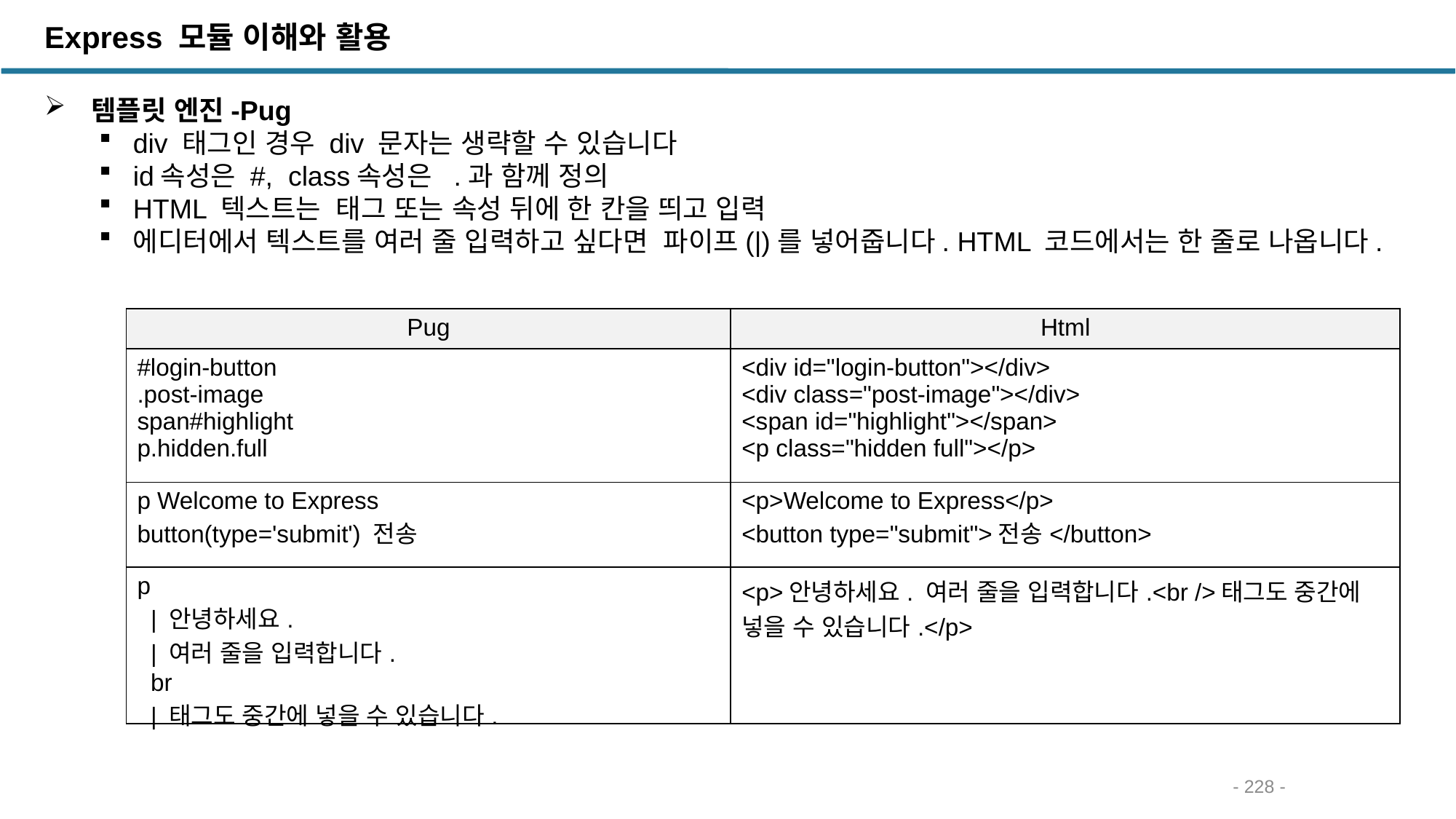

Express 모듈 이해와 활용
 템플릿 엔진-Pug
div 태그인 경우 div 문자는 생략할 수 있습니다
id속성은 #,  class속성은  .과 함께 정의
HTML 텍스트는  태그 또는 속성 뒤에 한 칸을 띄고 입력
에디터에서 텍스트를 여러 줄 입력하고 싶다면  파이프(|)를 넣어줍니다. HTML 코드에서는 한 줄로 나옵니다.
| Pug | Html |
| --- | --- |
| #login-button .post-image span#highlight p.hidden.full | <div id="login-button"></div> <div class="post-image"></div> <span id="highlight"></span> <p class="hidden full"></p> |
| p Welcome to Express button(type='submit') 전송 | <p>Welcome to Express</p> <button type="submit">전송</button> |
| p | 안녕하세요. | 여러 줄을 입력합니다. br | 태그도 중간에 넣을 수 있습니다. | <p>안녕하세요. 여러 줄을 입력합니다.<br />태그도 중간에 넣을 수 있습니다.</p> |
- 228 -